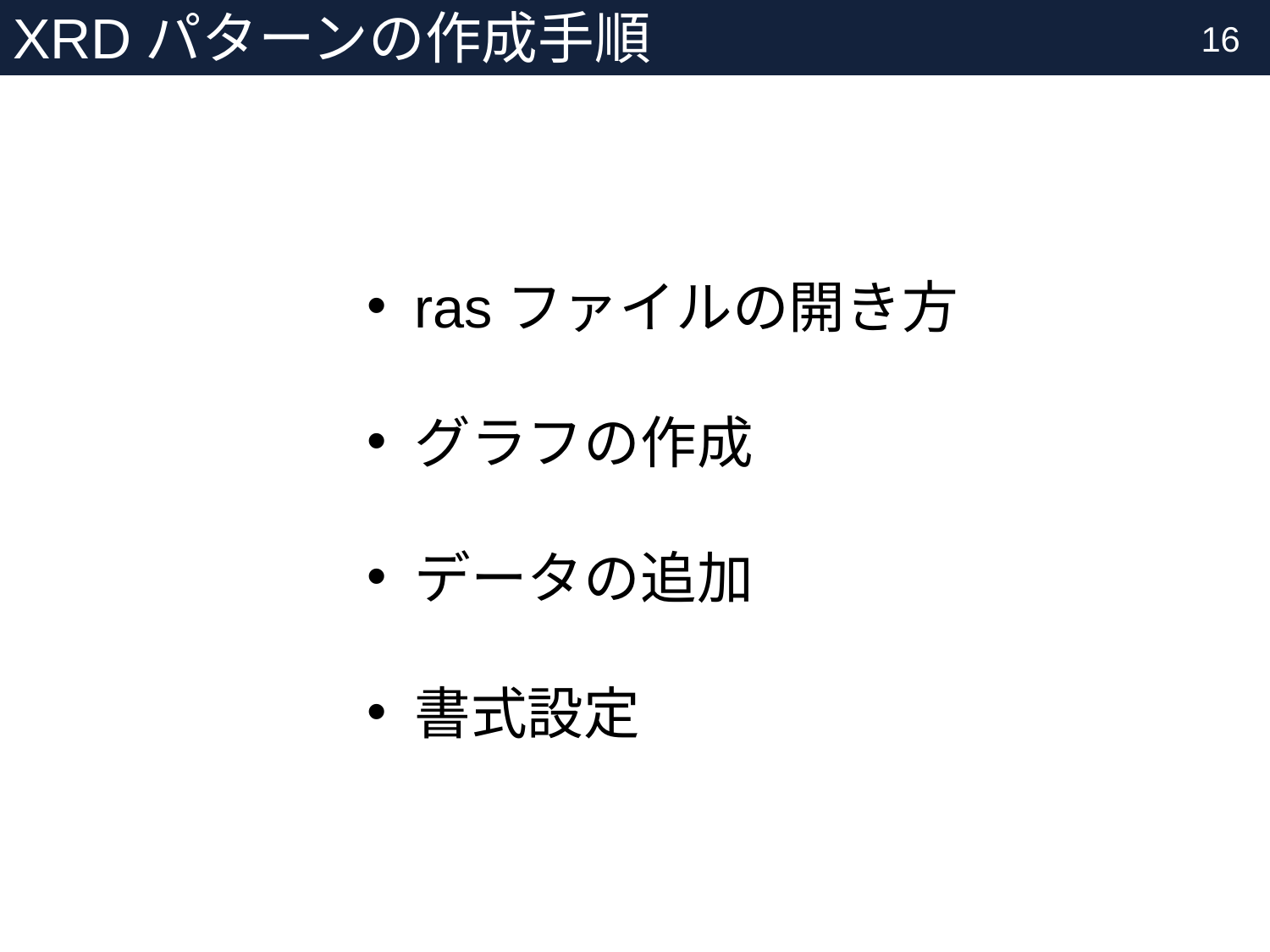

# XRDパターンの作成手順
16
rasファイルの開き方

グラフの作成

データの追加

書式設定